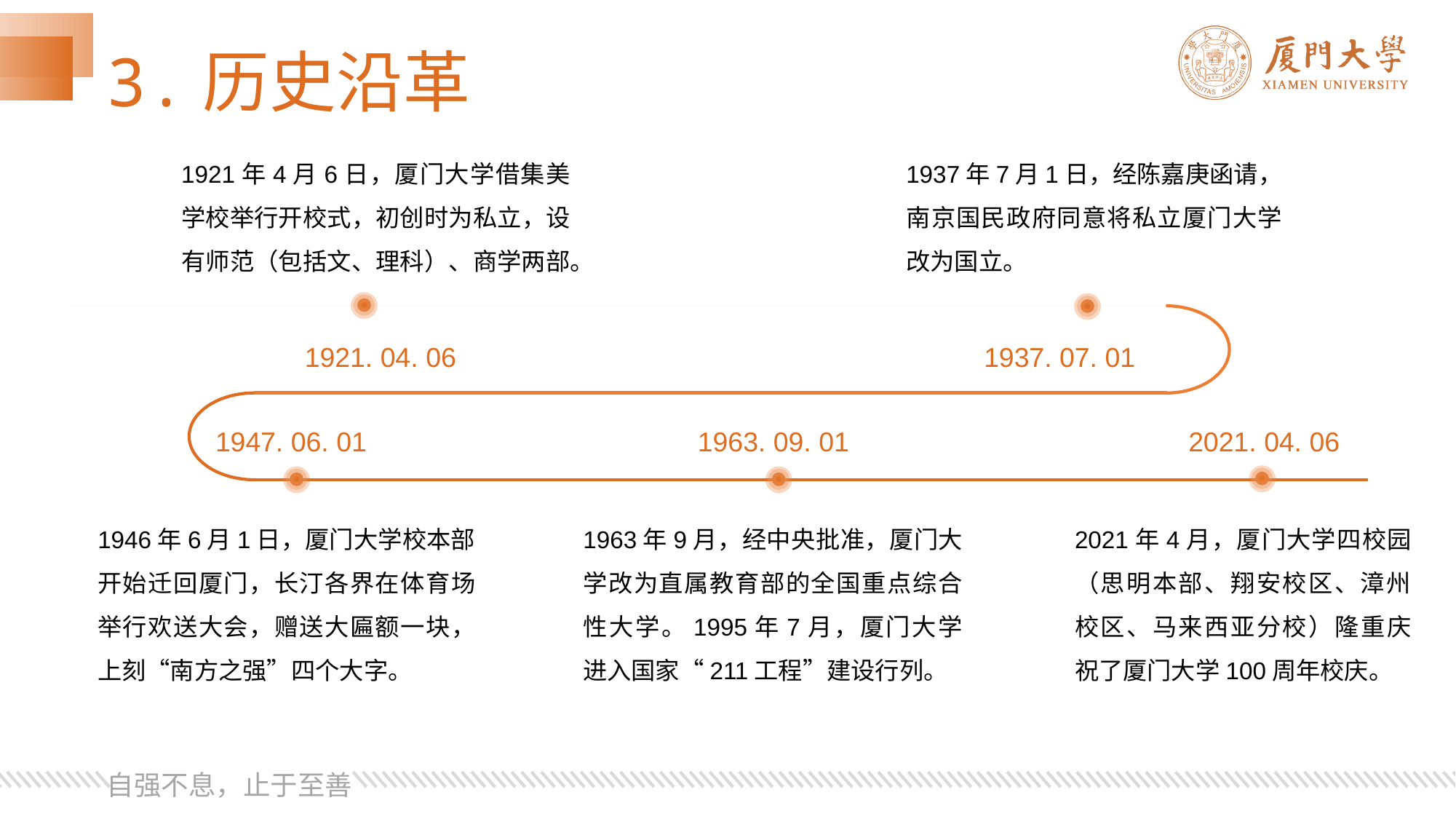

1921年4月6日，厦门大学借集美学校举行开校式，初创时为私立，设有师范（包括文、理科）、商学两部。
1937年7月1日，经陈嘉庚函请，南京国民政府同意将私立厦门大学改为国立。

1921. 04. 06
1937. 07. 01
1947. 06. 01
1963. 09. 01
2021. 04. 06

1946年6月1日，厦门大学校本部开始迁回厦门，长汀各界在体育场举行欢送大会，赠送大匾额一块，上刻“南方之强”四个大字。
1963年9月，经中央批准，厦门大学改为直属教育部的全国重点综合性大学。1995年7月，厦门大学进入国家“211工程”建设行列。
2021年4月，厦门大学四校园（思明本部、翔安校区、漳州校区、马来西亚分校）隆重庆祝了厦门大学100周年校庆。